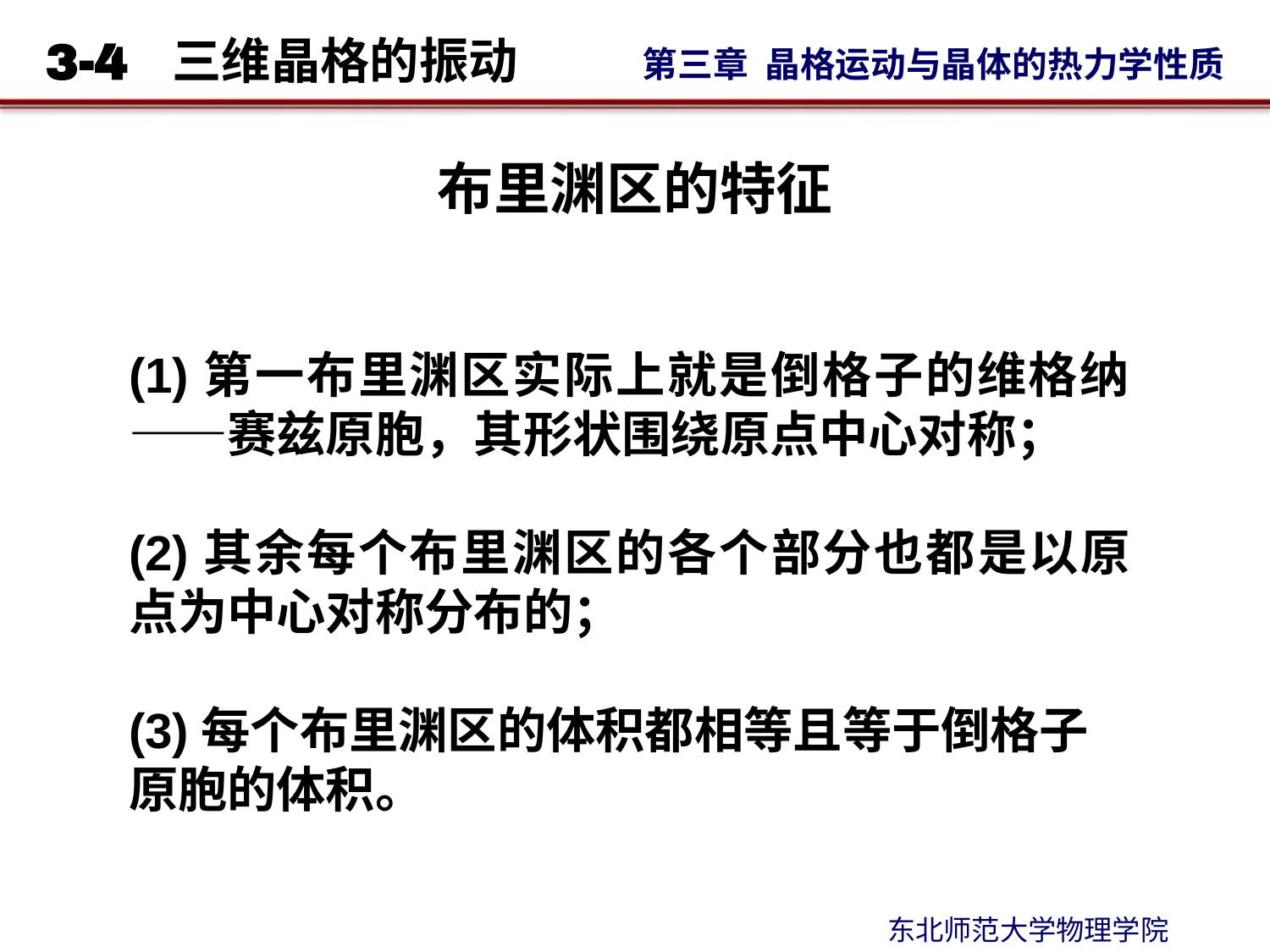

# 布里渊区的特征
(1)第一布里渊区实际上就是倒格子的维格纳——赛兹原胞，其形状围绕原点中心对称；

(2)其余每个布里渊区的各个部分也都是以原点为中心对称分布的；

(3)每个布里渊区的体积都相等且等于倒格子原胞的体积。